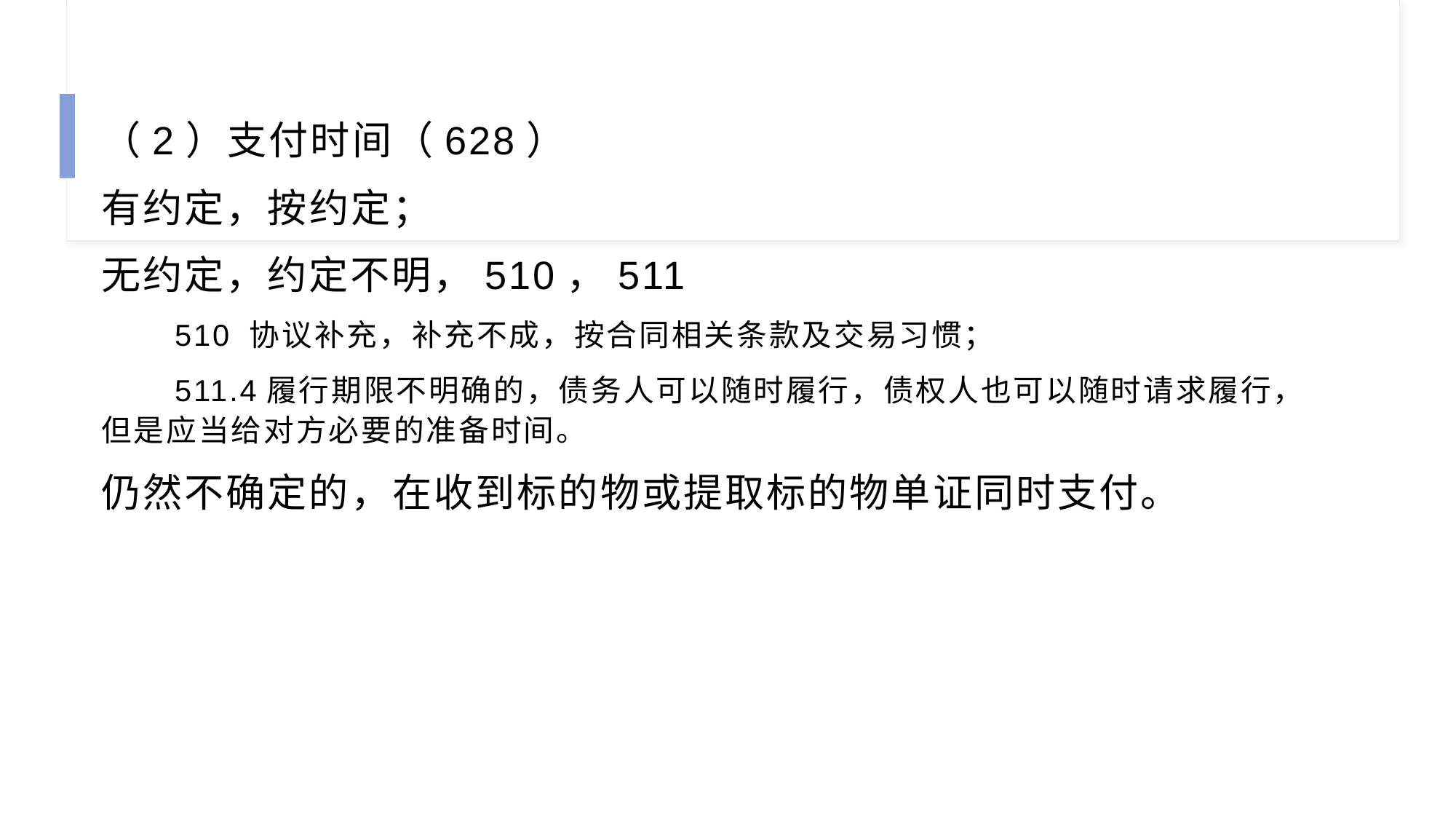

（2）支付时间（628）
有约定，按约定；
无约定，约定不明，510，511
       510 协议补充，补充不成，按合同相关条款及交易习惯；
       511.4履行期限不明确的，债务人可以随时履行，债权人也可以随时请求履行，但是应当给对方必要的准备时间。
仍然不确定的，在收到标的物或提取标的物单证同时支付。